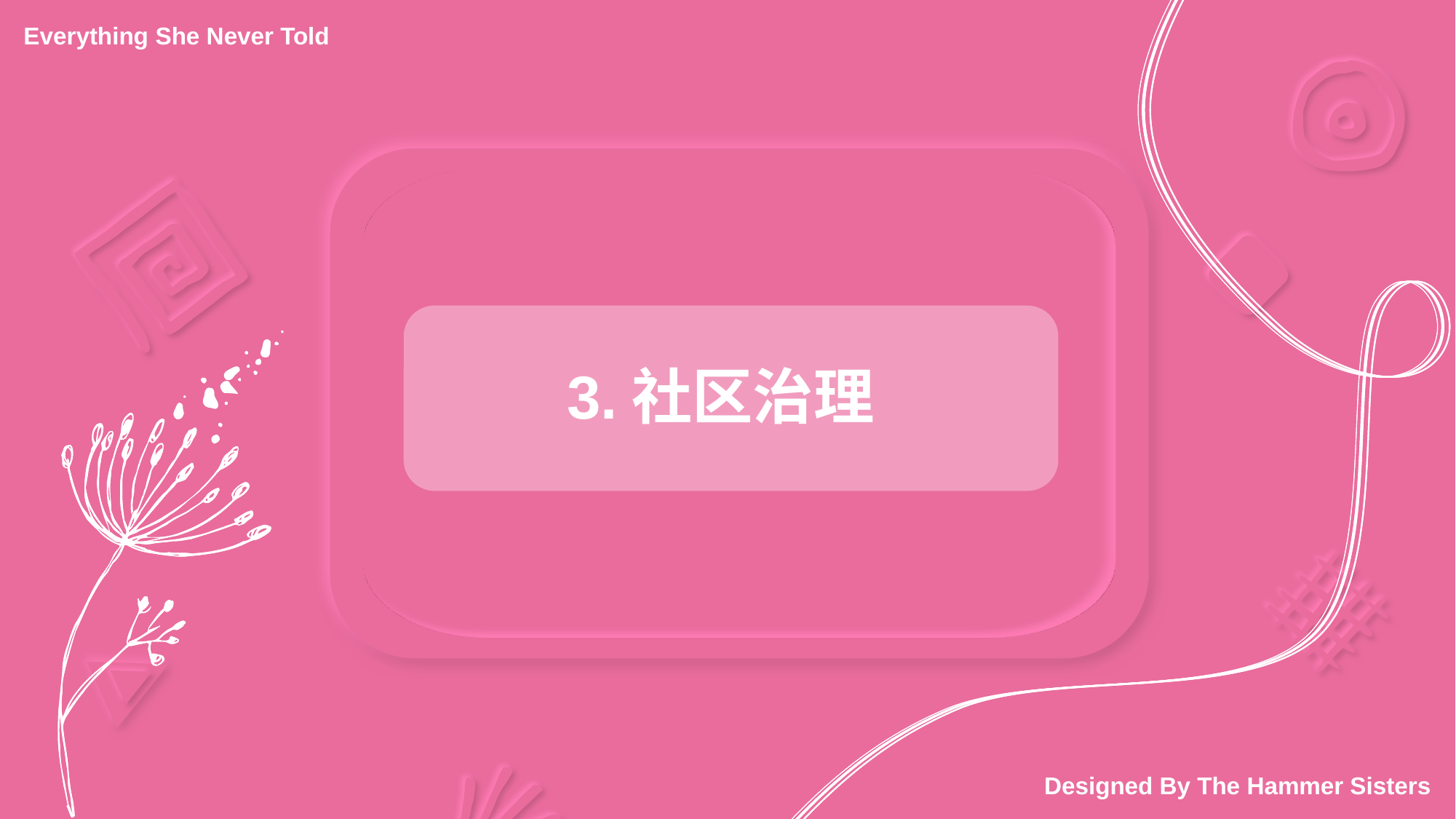

Everything She Never Told

3.社区治理

Designed By The Hammer Sisters